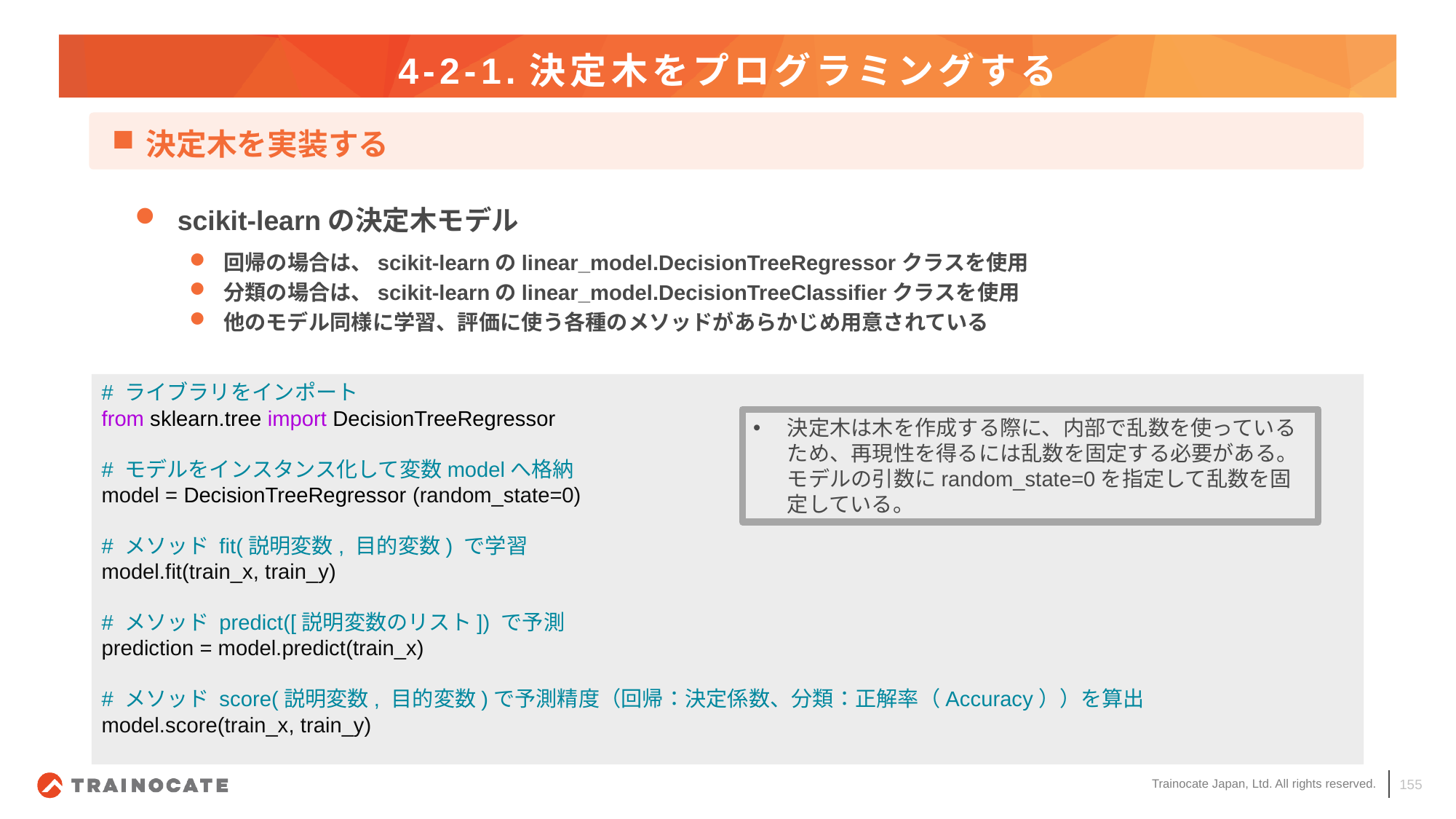

# 4-2-1.決定木をプログラミングする
決定木を実装する
scikit-learnの決定木モデル
回帰の場合は、scikit-learnのlinear_model.DecisionTreeRegressorクラスを使用
分類の場合は、scikit-learnのlinear_model.DecisionTreeClassifierクラスを使用
他のモデル同様に学習、評価に使う各種のメソッドがあらかじめ用意されている
# ライブラリをインポート
from sklearn.tree import DecisionTreeRegressor

# モデルをインスタンス化して変数modelへ格納
model = DecisionTreeRegressor (random_state=0)

# メソッド fit(説明変数, 目的変数) で学習
model.fit(train_x, train_y)

# メソッド predict([説明変数のリスト]) で予測
prediction = model.predict(train_x)

# メソッド score(説明変数, 目的変数)で予測精度（回帰：決定係数、分類：正解率（Accuracy））を算出
model.score(train_x, train_y)

決定木は木を作成する際に、内部で乱数を使っているため、再現性を得るには乱数を固定する必要がある。モデルの引数にrandom_state=0を指定して乱数を固定している。
155